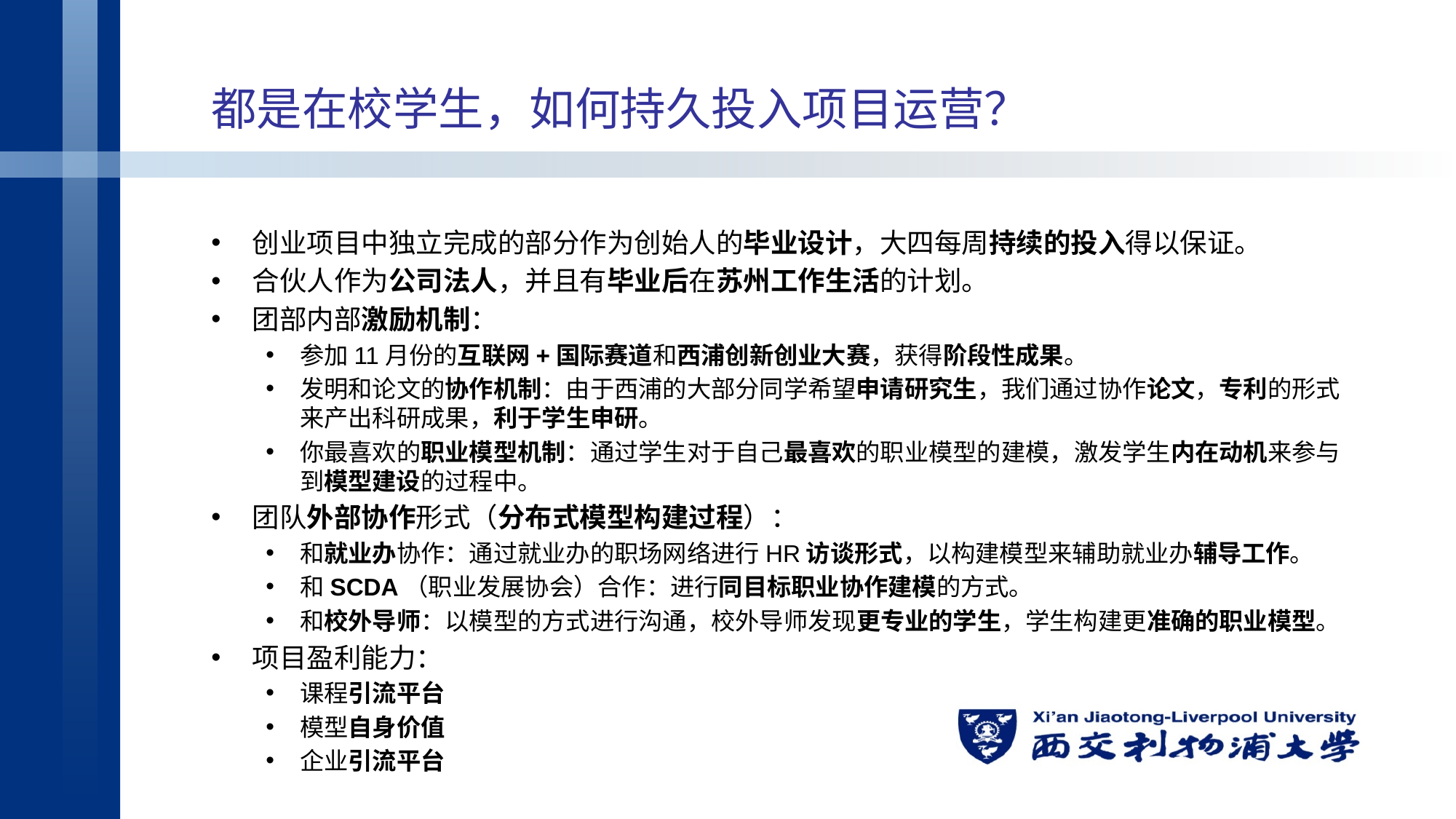

# 都是在校学生，如何持久投入项目运营？
创业项目中独立完成的部分作为创始人的毕业设计，大四每周持续的投入得以保证。
合伙人作为公司法人，并且有毕业后在苏州工作生活的计划。
团部内部激励机制：
参加11月份的互联网+国际赛道和西浦创新创业大赛，获得阶段性成果。
发明和论文的协作机制：由于西浦的大部分同学希望申请研究生，我们通过协作论文，专利的形式来产出科研成果，利于学生申研。
你最喜欢的职业模型机制：通过学生对于自己最喜欢的职业模型的建模，激发学生内在动机来参与到模型建设的过程中。
团队外部协作形式（分布式模型构建过程）：
和就业办协作：通过就业办的职场网络进行HR访谈形式，以构建模型来辅助就业办辅导工作。
和SCDA（职业发展协会）合作：进行同目标职业协作建模的方式。
和校外导师：以模型的方式进行沟通，校外导师发现更专业的学生，学生构建更准确的职业模型。
项目盈利能力：
课程引流平台
模型自身价值
企业引流平台